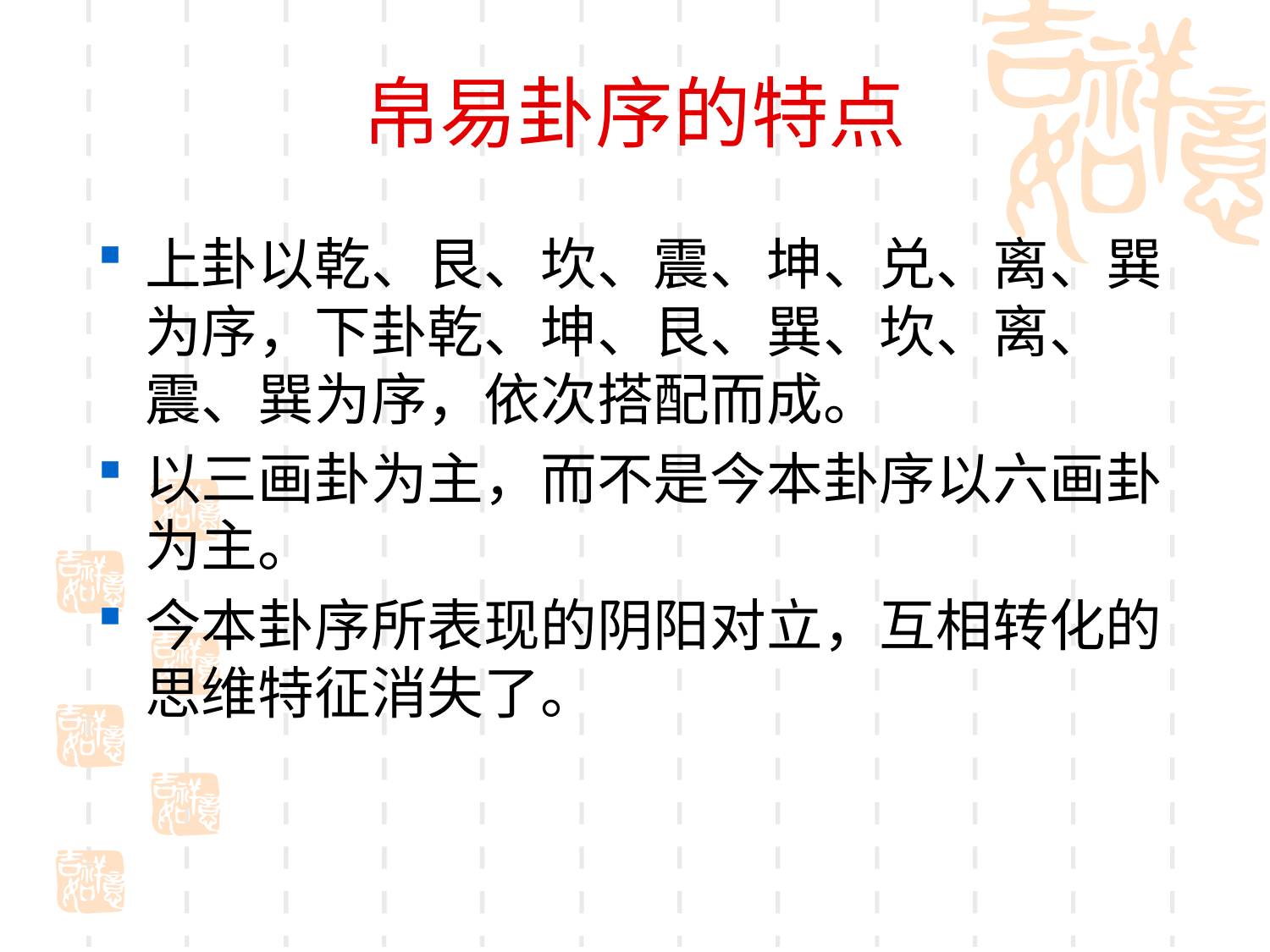

# 帛易卦序的特点
上卦以乾、艮、坎、震、坤、兑、离、巽为序，下卦乾、坤、艮、巽、坎、离、震、巽为序，依次搭配而成。
以三画卦为主，而不是今本卦序以六画卦为主。
今本卦序所表现的阴阳对立，互相转化的思维特征消失了。